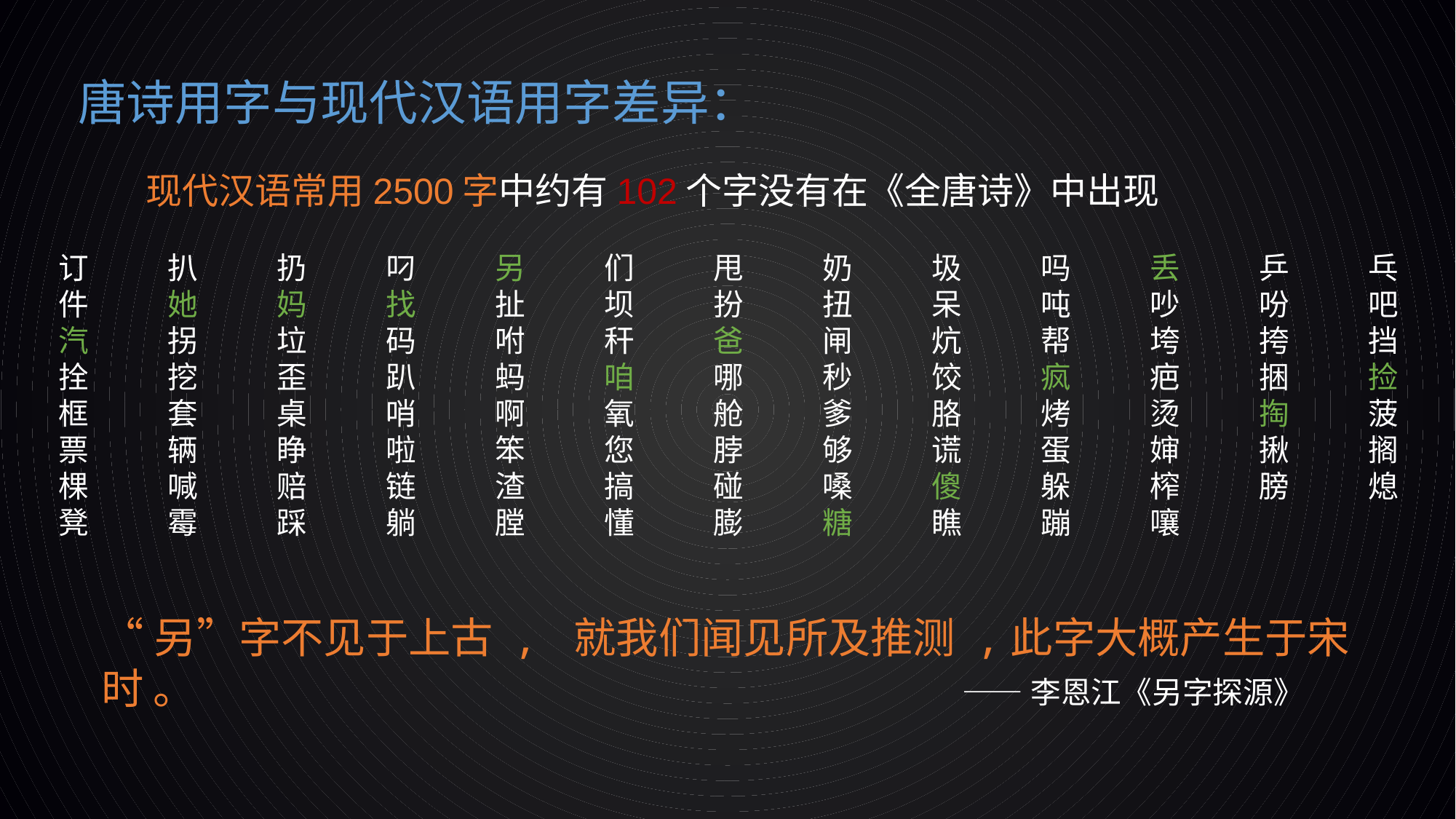

唐诗用字与现代汉语用字差异：
现代汉语常用2500字中约有102个字没有在《全唐诗》中出现
订	扒	扔	叼	另	们	甩	奶	圾	吗	丢	乒	乓
件	她	妈	找	扯	坝	扮	扭	呆	吨	吵	吩	吧
汽	拐	垃	码	咐	秆	爸	闸	炕	帮	垮	挎	挡
拴	挖	歪	趴	蚂	咱	哪	秒	饺	疯	疤	捆	捡
框	套	桌	哨	啊	氧	舱	爹	胳	烤	烫	掏	菠
票	辆	睁	啦	笨	您	脖	够	谎	蛋	婶	揪	搁
棵	喊	赔	链	渣	搞	碰	嗓	傻	躲	榨	膀	熄
凳	霉	踩	躺	膛	懂	膨	糖	瞧	蹦	嚷
“另”字不见于上古 , 就我们闻见所及推测 ,此字大概产生于宋时 。
——李恩江《另字探源》